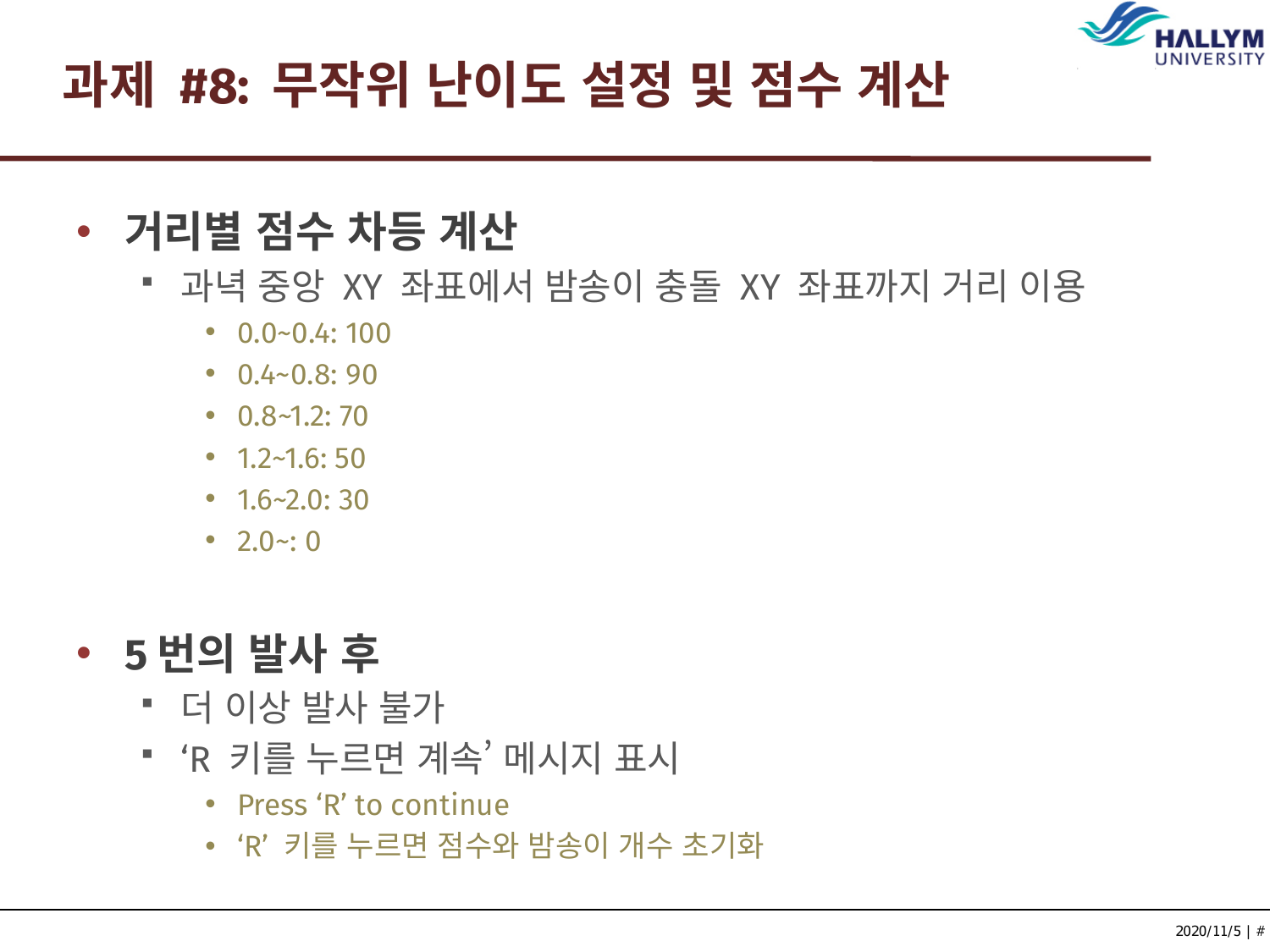

# 과제 #8: 무작위 난이도 설정 및 점수 계산
거리별 점수 차등 계산
과녁 중앙 XY 좌표에서 밤송이 충돌 XY 좌표까지 거리 이용
0.0~0.4: 100
0.4~0.8: 90
0.8~1.2: 70
1.2~1.6: 50
1.6~2.0: 30
2.0~: 0

5번의 발사 후
더 이상 발사 불가
‘R 키를 누르면 계속’ 메시지 표시
Press ‘R’ to continue
‘R’ 키를 누르면 점수와 밤송이 개수 초기화